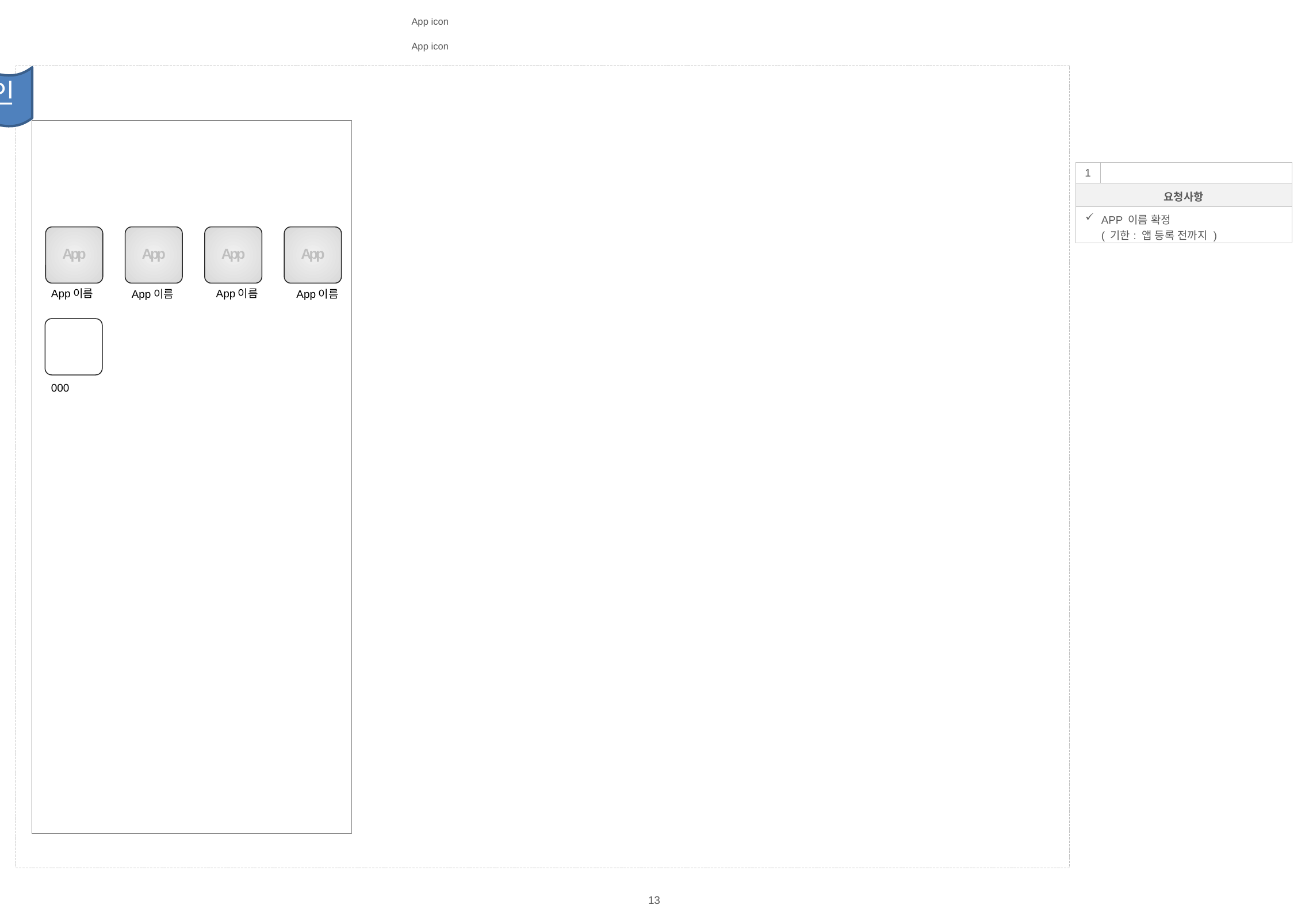

App icon

App icon

디자인
| 1 |  |
| --- | --- |
| 요청사항 |  |
| APP 이름 확정 ( 기한: 앱 등록 전까지 ) |  |

App

App

App

App
App이름
App이름
App이름
App이름

000
13